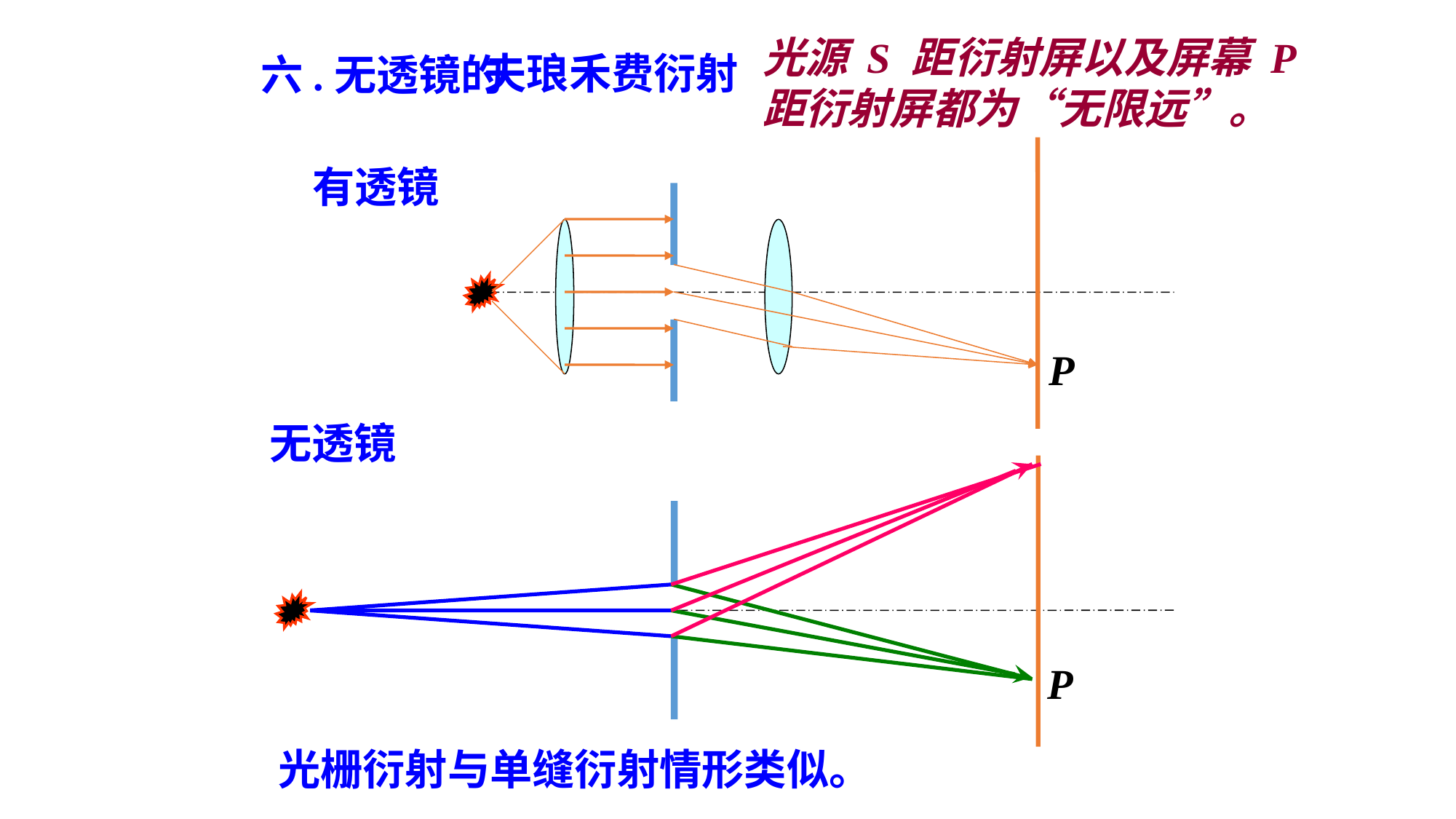

光源 S 距衍射屏以及屏幕 P距衍射屏都为“无限远”。
夫琅禾费衍射
六.无透镜的

P

有透镜
无透镜

P
光栅衍射与单缝衍射情形类似。